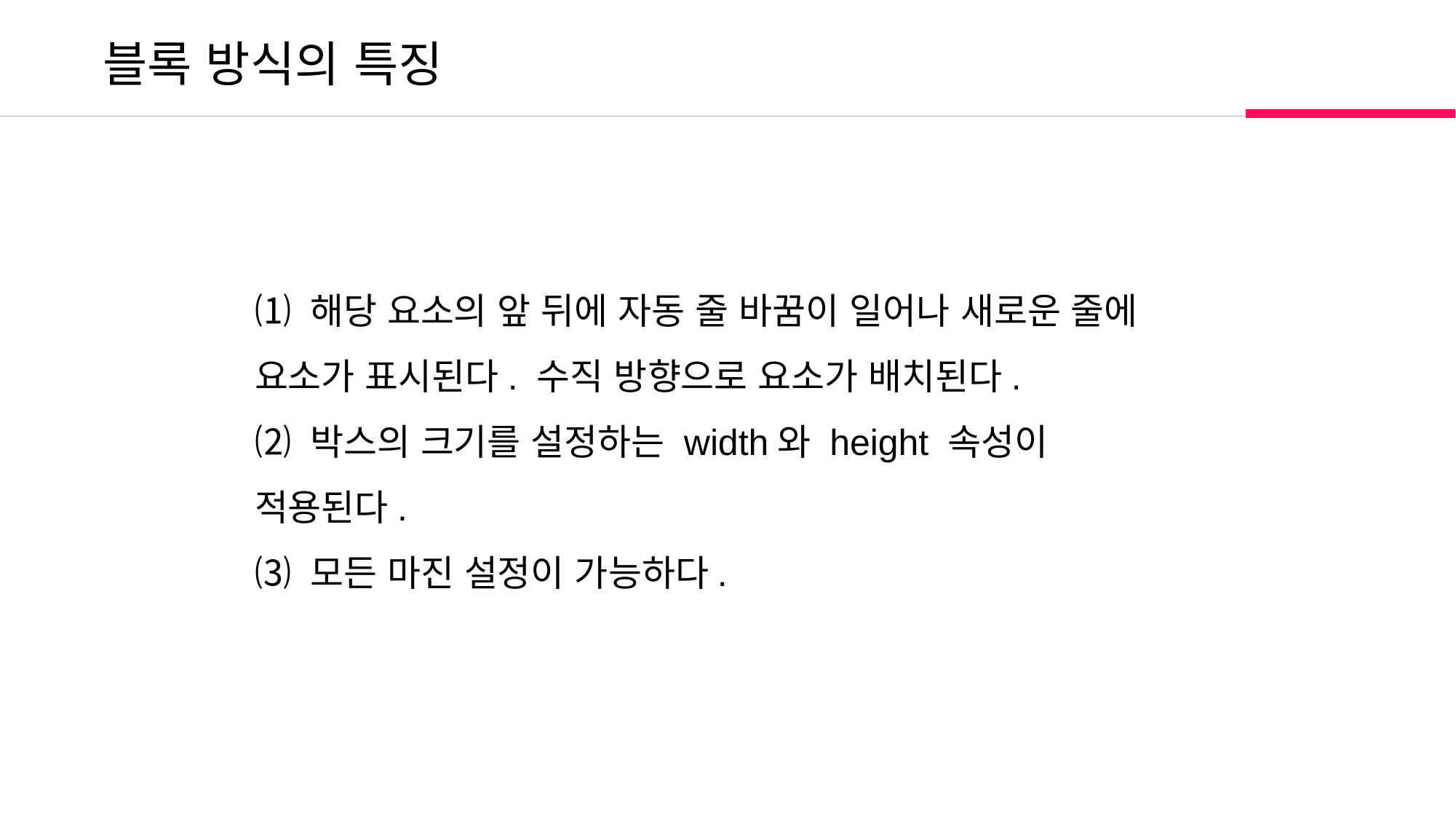

블록 방식의 특징

⑴ 해당 요소의 앞 뒤에 자동 줄 바꿈이 일어나 새로운 줄에 요소가 표시된다. 수직 방향으로 요소가 배치된다.
⑵ 박스의 크기를 설정하는 width와 height 속성이 적용된다.
⑶ 모든 마진 설정이 가능하다.